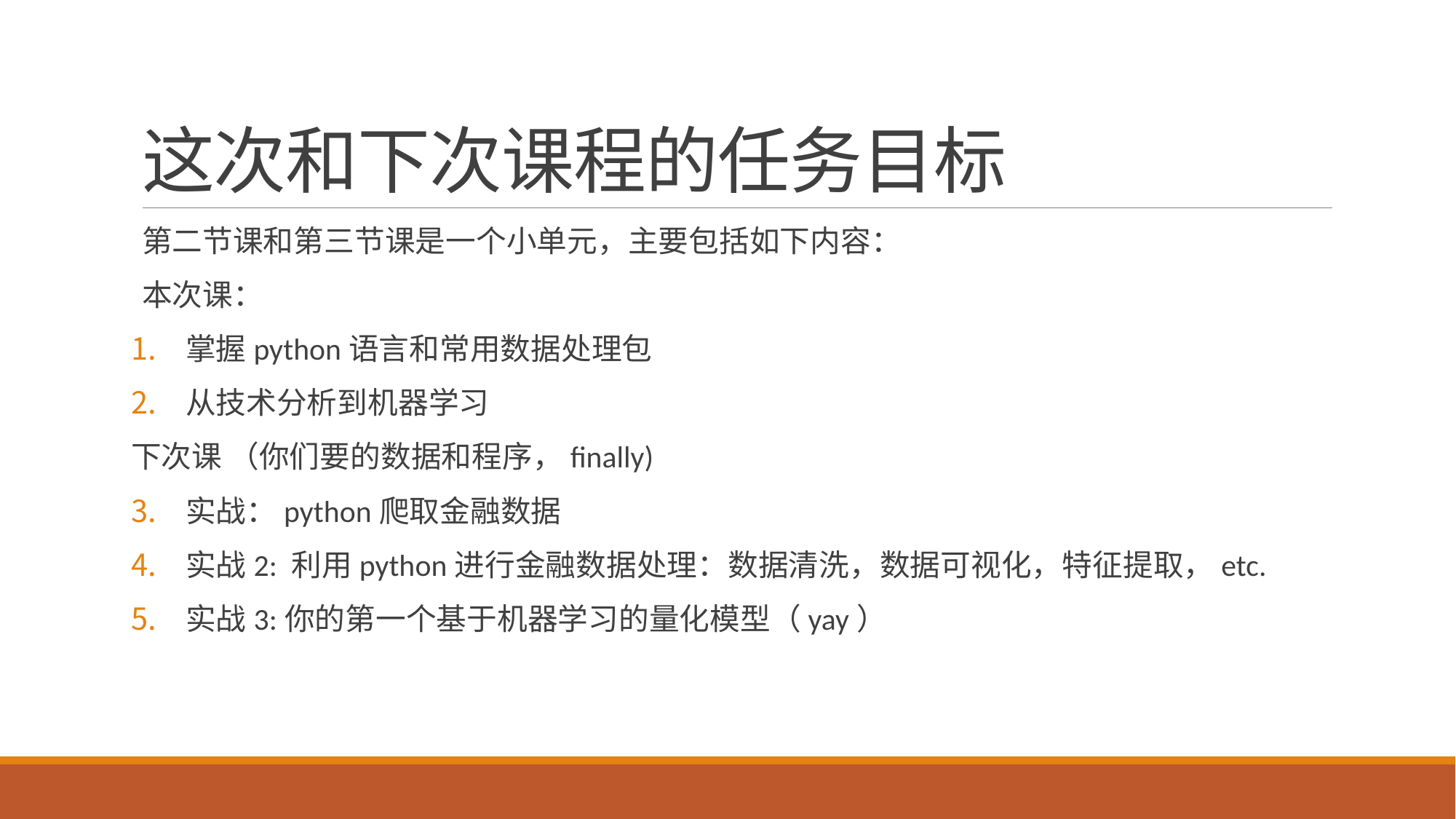

# 这次和下次课程的任务目标
第二节课和第三节课是一个小单元，主要包括如下内容：
本次课：
掌握python语言和常用数据处理包
从技术分析到机器学习
下次课 （你们要的数据和程序，finally)
实战：python爬取金融数据
实战2: 利用python进行金融数据处理：数据清洗，数据可视化，特征提取，etc.
实战3:你的第一个基于机器学习的量化模型（yay）